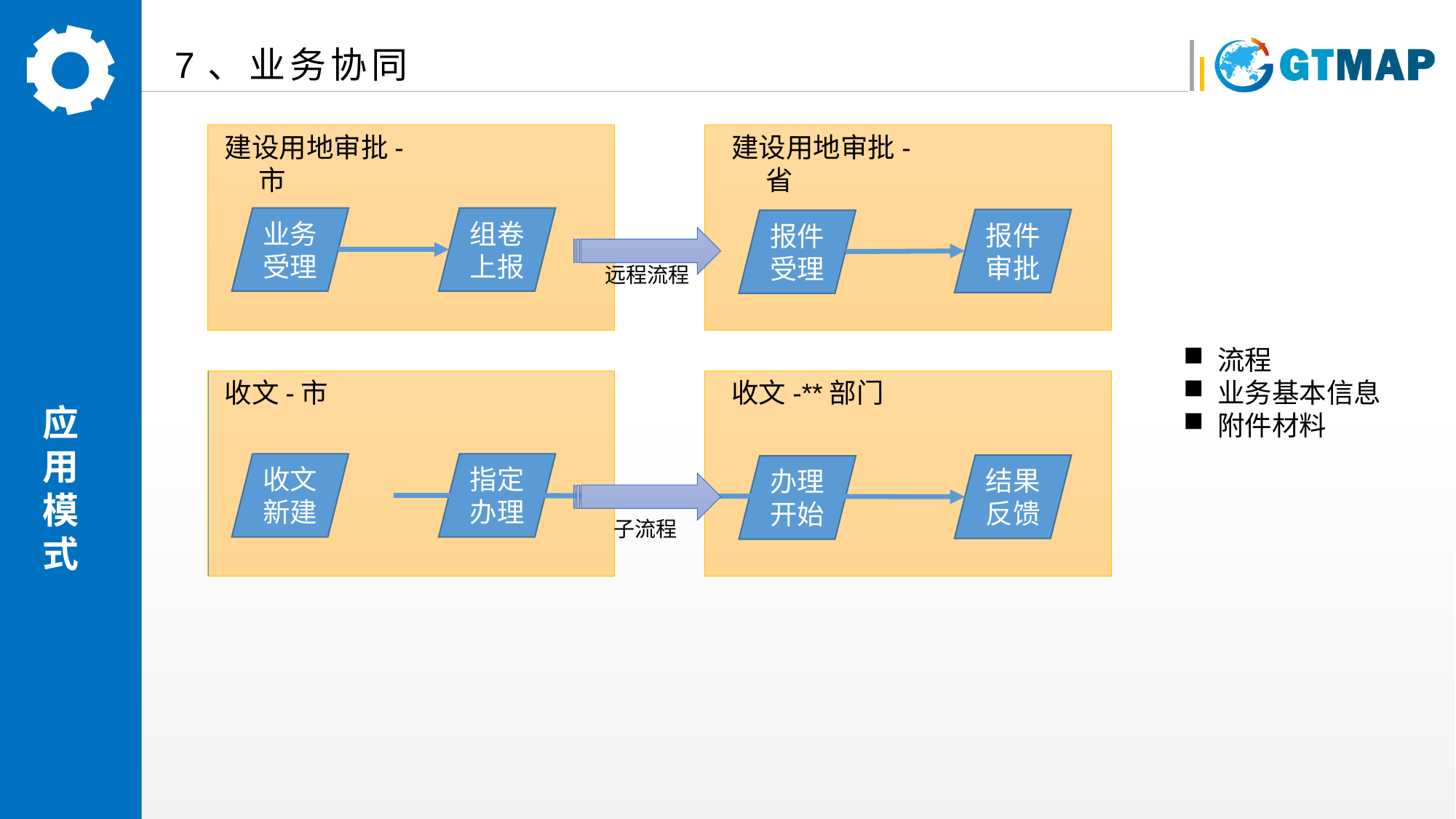

7、业务协同
建设用地审批-省

建设用地审批-市

业务受理
组卷上报
报件审批
报件受理

远程流程
流程
业务基本信息
附件材料
收文-**部门

收文-市

收文新建
指定办理
结果反馈
办理开始

子流程